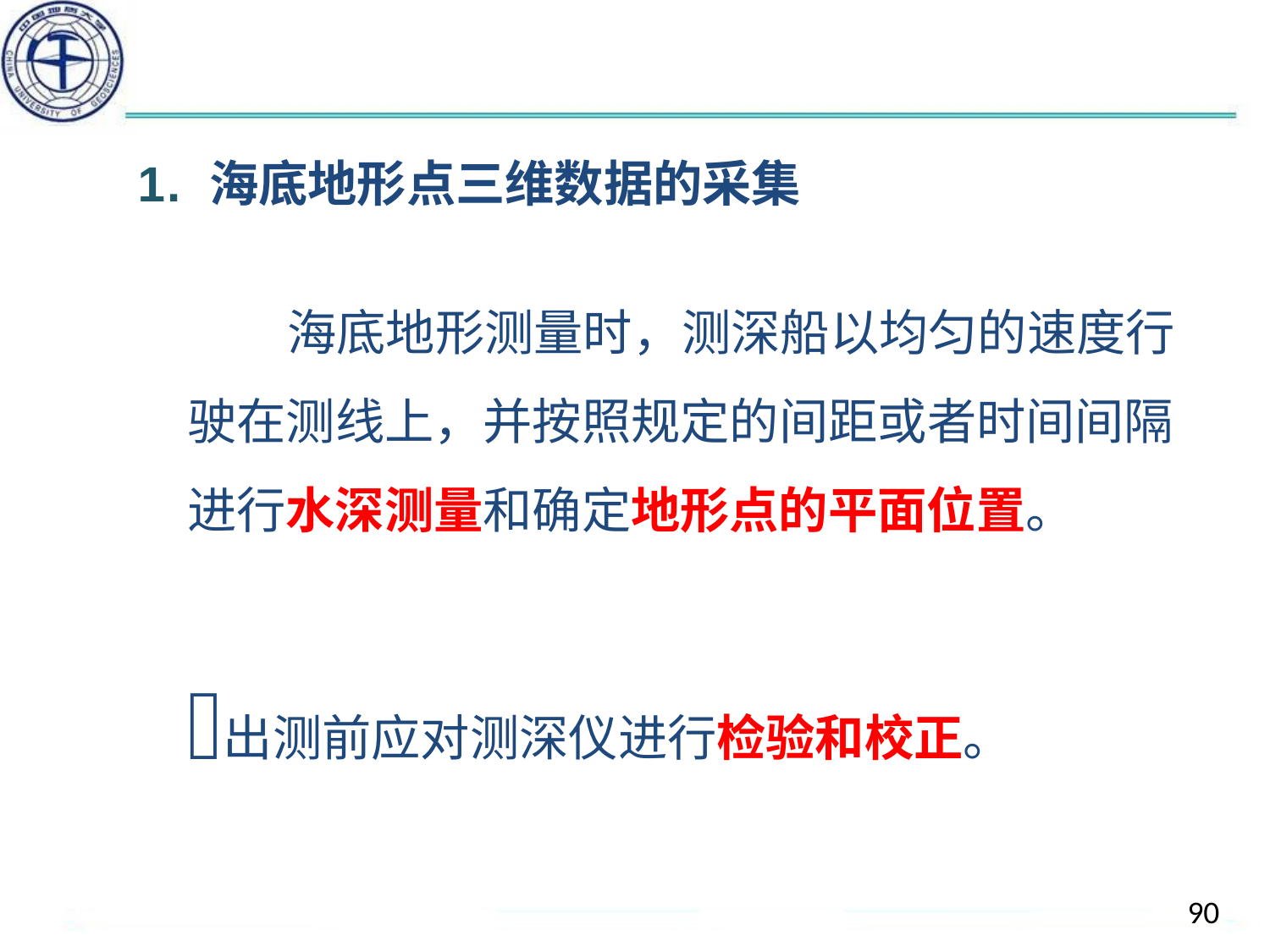

#
海底地形点三维数据的采集
        海底地形测量时，测深船以均匀的速度行驶在测线上，并按照规定的间距或者时间间隔进行水深测量和确定地形点的平面位置。

出测前应对测深仪进行检验和校正。
90